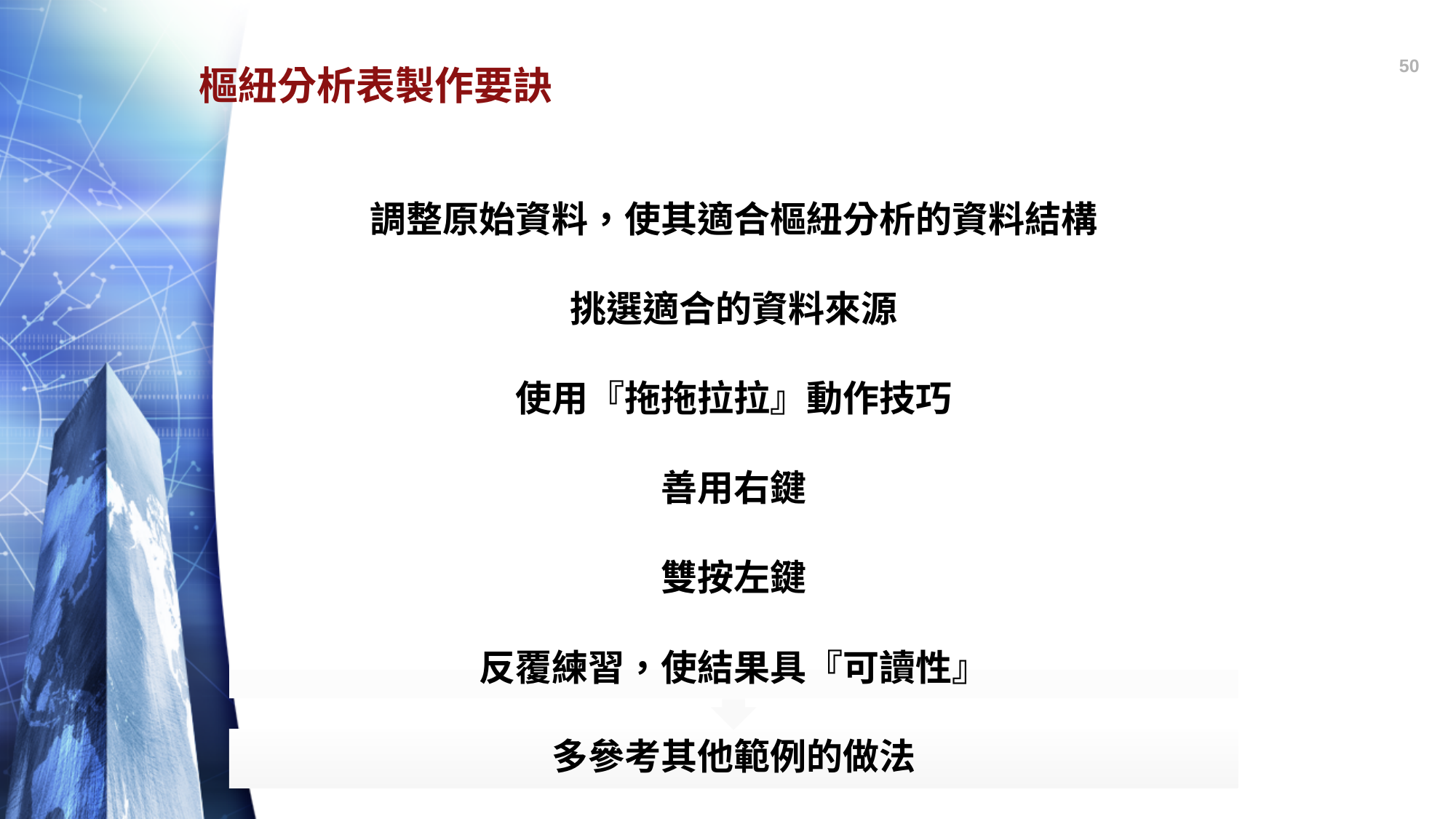

50
# 樞紐分析表製作要訣
多參考其他範例的做法
反覆練習，使結果具『可讀性』
雙按左鍵
善用右鍵
使用『拖拖拉拉』動作技巧
挑選適合的資料來源
調整原始資料，使其適合樞紐分析的資料結構